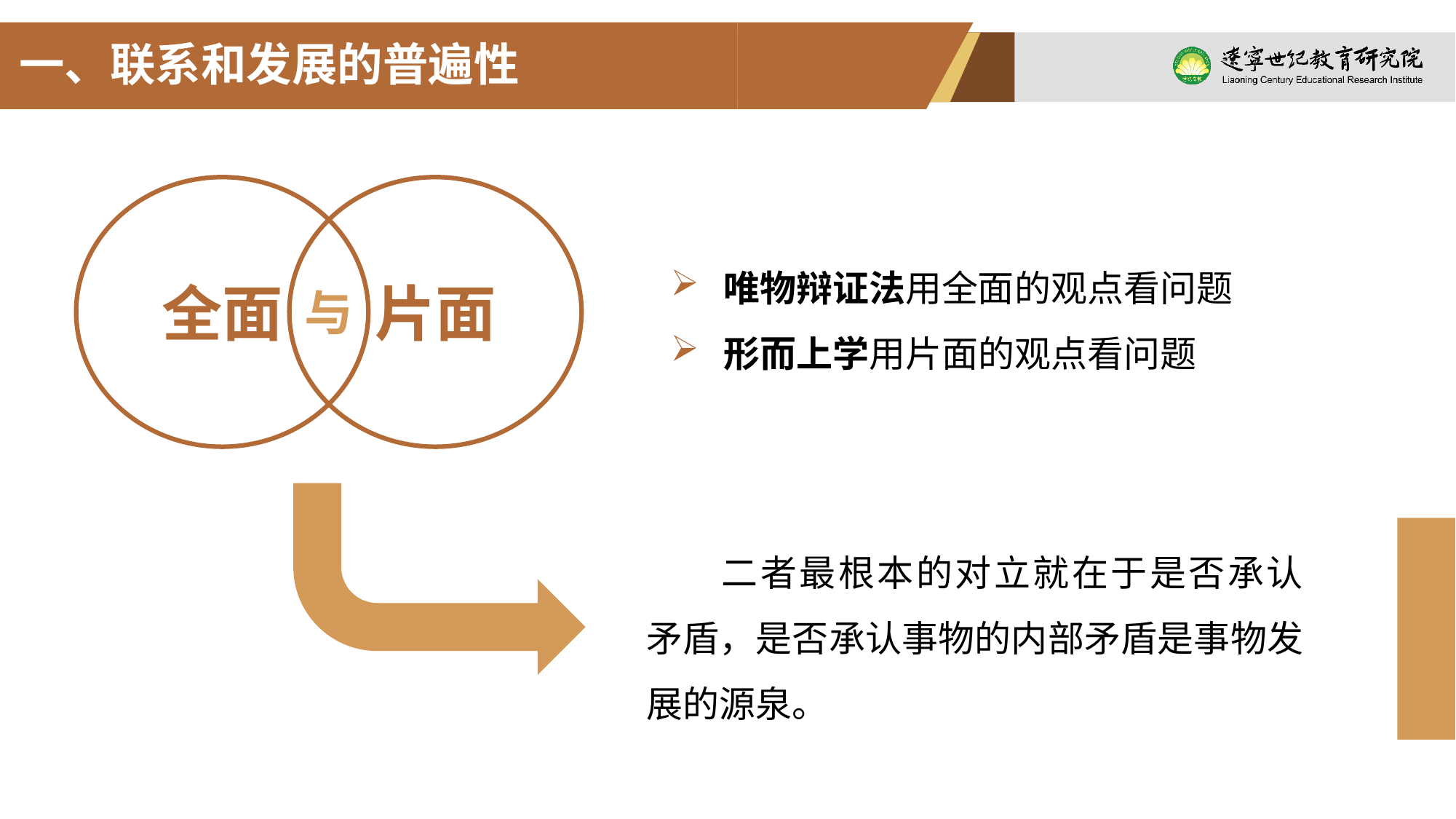

一、联系和发展的普遍性
全面
片面
与
唯物辩证法用全面的观点看问题
形而上学用片面的观点看问题

二者最根本的对立就在于是否承认矛盾，是否承认事物的内部矛盾是事物发展的源泉。